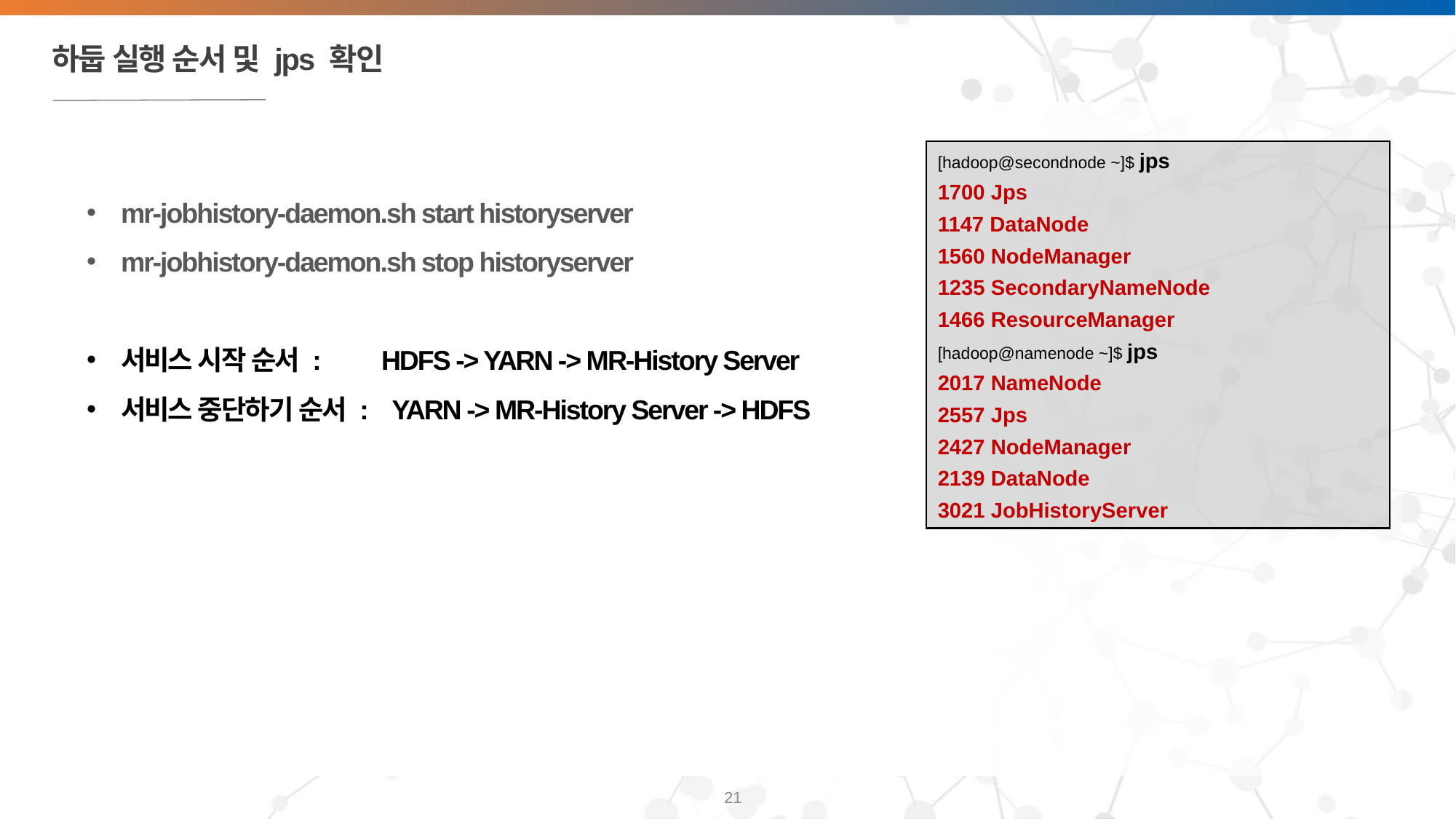

# 하둡 실행 순서 및 jps 확인

mr-jobhistory-daemon.sh start historyserver
mr-jobhistory-daemon.sh stop historyserver

서비스 시작 순서 :          HDFS -> YARN -> MR-History Server
서비스 중단하기 순서 :    YARN -> MR-History Server -> HDFS

[hadoop@secondnode ~]$ jps
1700 Jps
1147 DataNode
1560 NodeManager
1235 SecondaryNameNode
1466 ResourceManager
[hadoop@namenode ~]$ jps
2017 NameNode
2557 Jps
2427 NodeManager
2139 DataNode
3021 JobHistoryServer
21